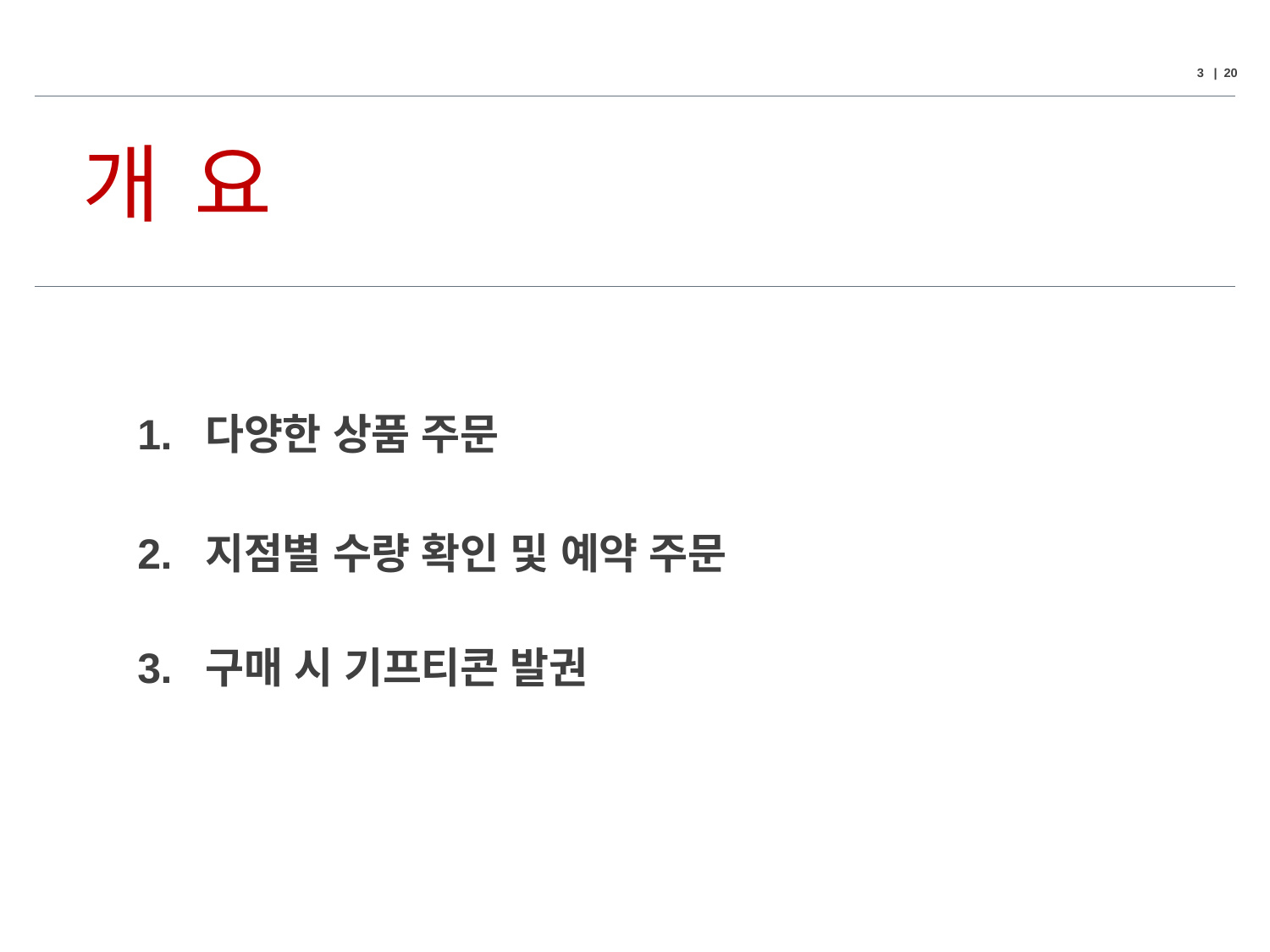

3   |  20
 개 요
1.  다양한 상품 주문

2.  지점별 수량 확인 및 예약 주문

3.  구매 시 기프티콘 발권